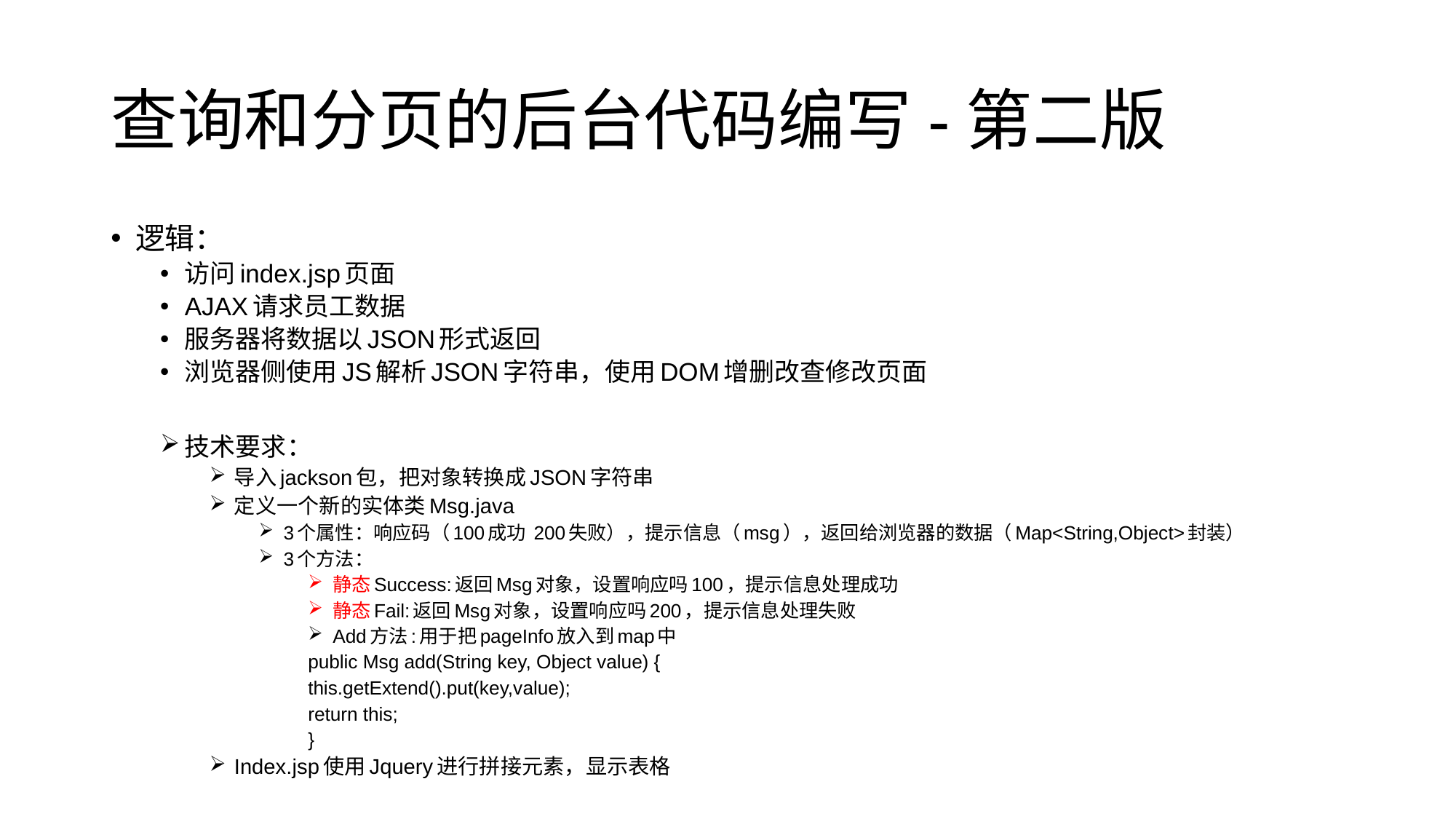

# 查询和分页的后台代码编写-第二版
逻辑：
访问index.jsp页面
AJAX请求员工数据
服务器将数据以JSON形式返回
浏览器侧使用JS解析JSON字符串，使用DOM增删改查修改页面

技术要求：
导入jackson包，把对象转换成JSON字符串
定义一个新的实体类Msg.java
3个属性：响应码（100成功 200失败），提示信息（msg），返回给浏览器的数据（Map<String,Object>封装）
3个方法：
静态Success:返回Msg对象，设置响应吗100，提示信息处理成功
静态Fail:返回Msg对象，设置响应吗200，提示信息处理失败
Add方法:用于把pageInfo放入到map中
public Msg add(String key, Object value) {
		this.getExtend().put(key,value);
		return this;
	}
Index.jsp使用Jquery进行拼接元素，显示表格